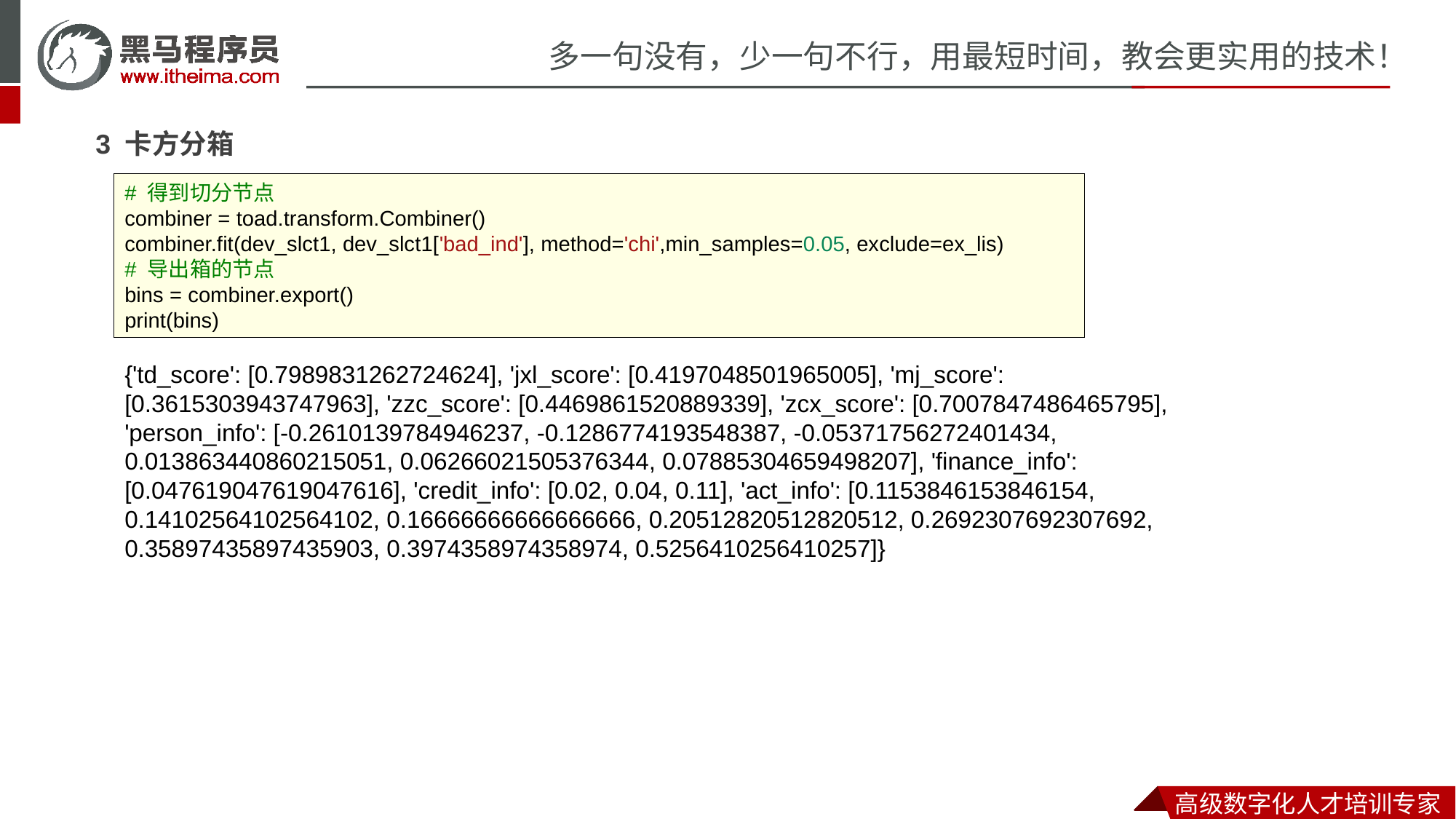

3 卡方分箱
# 得到切分节点
combiner = toad.transform.Combiner()
combiner.fit(dev_slct1, dev_slct1['bad_ind'], method='chi',min_samples=0.05, exclude=ex_lis)
# 导出箱的节点
bins = combiner.export()
print(bins)
{'td_score': [0.7989831262724624], 'jxl_score': [0.4197048501965005], 'mj_score': [0.3615303943747963], 'zzc_score': [0.4469861520889339], 'zcx_score': [0.7007847486465795], 'person_info': [-0.2610139784946237, -0.1286774193548387, -0.05371756272401434, 0.013863440860215051, 0.06266021505376344, 0.07885304659498207], 'finance_info': [0.047619047619047616], 'credit_info': [0.02, 0.04, 0.11], 'act_info': [0.1153846153846154, 0.14102564102564102, 0.16666666666666666, 0.20512820512820512, 0.2692307692307692, 0.35897435897435903, 0.3974358974358974, 0.5256410256410257]}